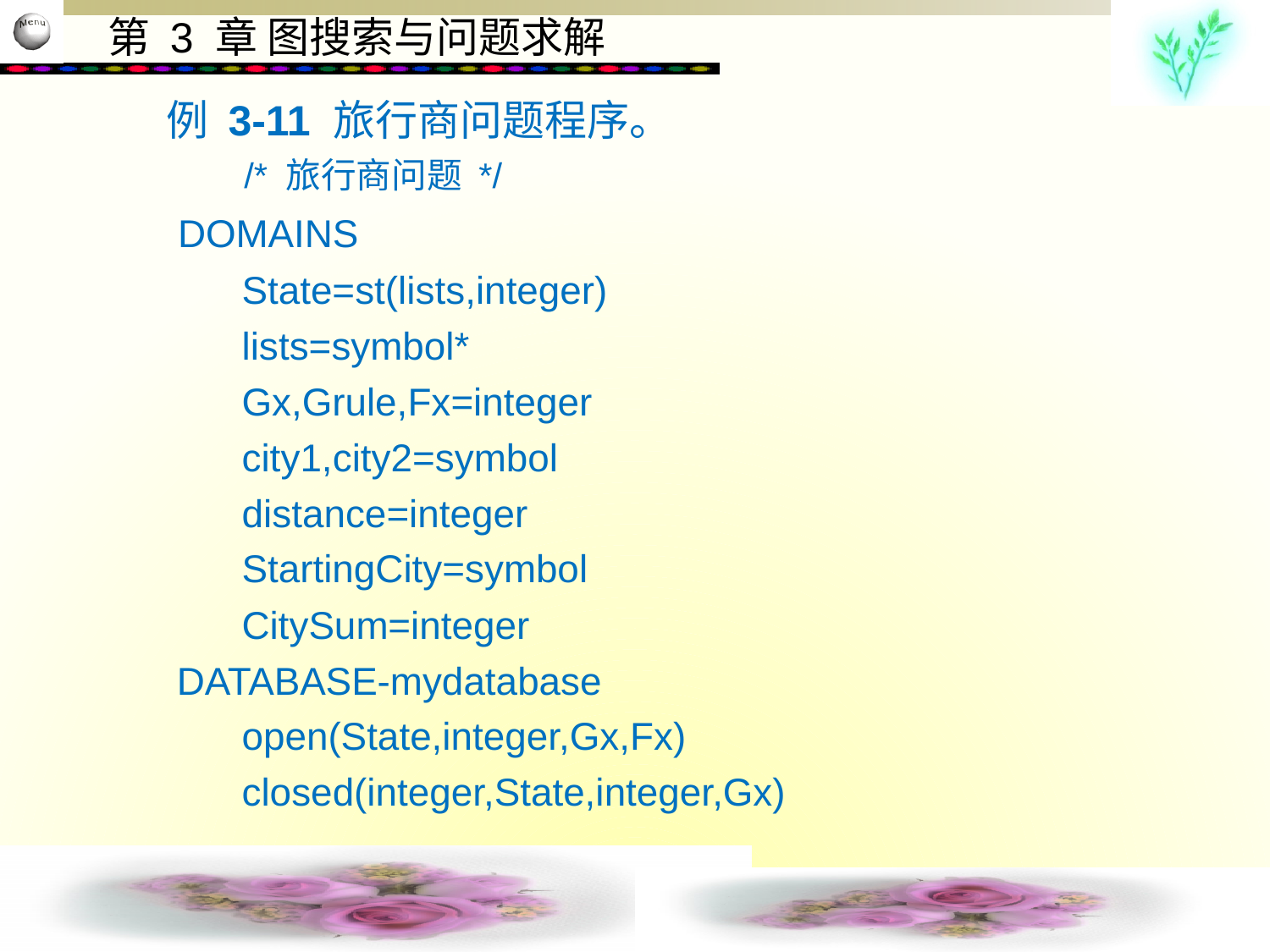

例 3-11 旅行商问题程序。
        /* 旅行商问题 */
 DOMAINS
       State=st(lists,integer)
       lists=symbol*
       Gx,Grule,Fx=integer
       city1,city2=symbol
       distance=integer
       StartingCity=symbol
       CitySum=integer
 DATABASE-mydatabase
       open(State,integer,Gx,Fx)
       closed(integer,State,integer,Gx)